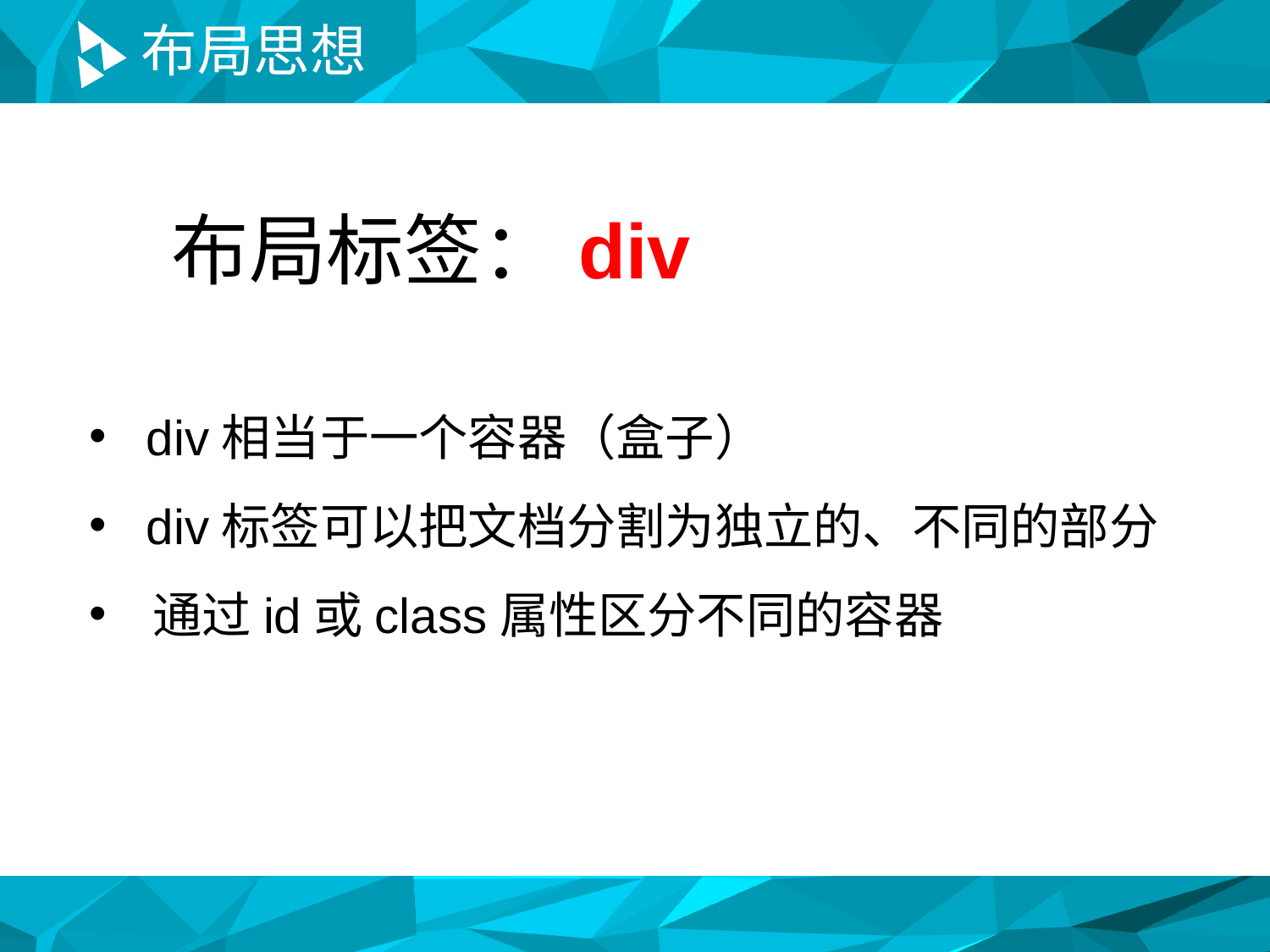

# 布局思想
布局标签：div
  div相当于一个容器（盒子）
  div标签可以把文档分割为独立的、不同的部分
  通过id或class属性区分不同的容器